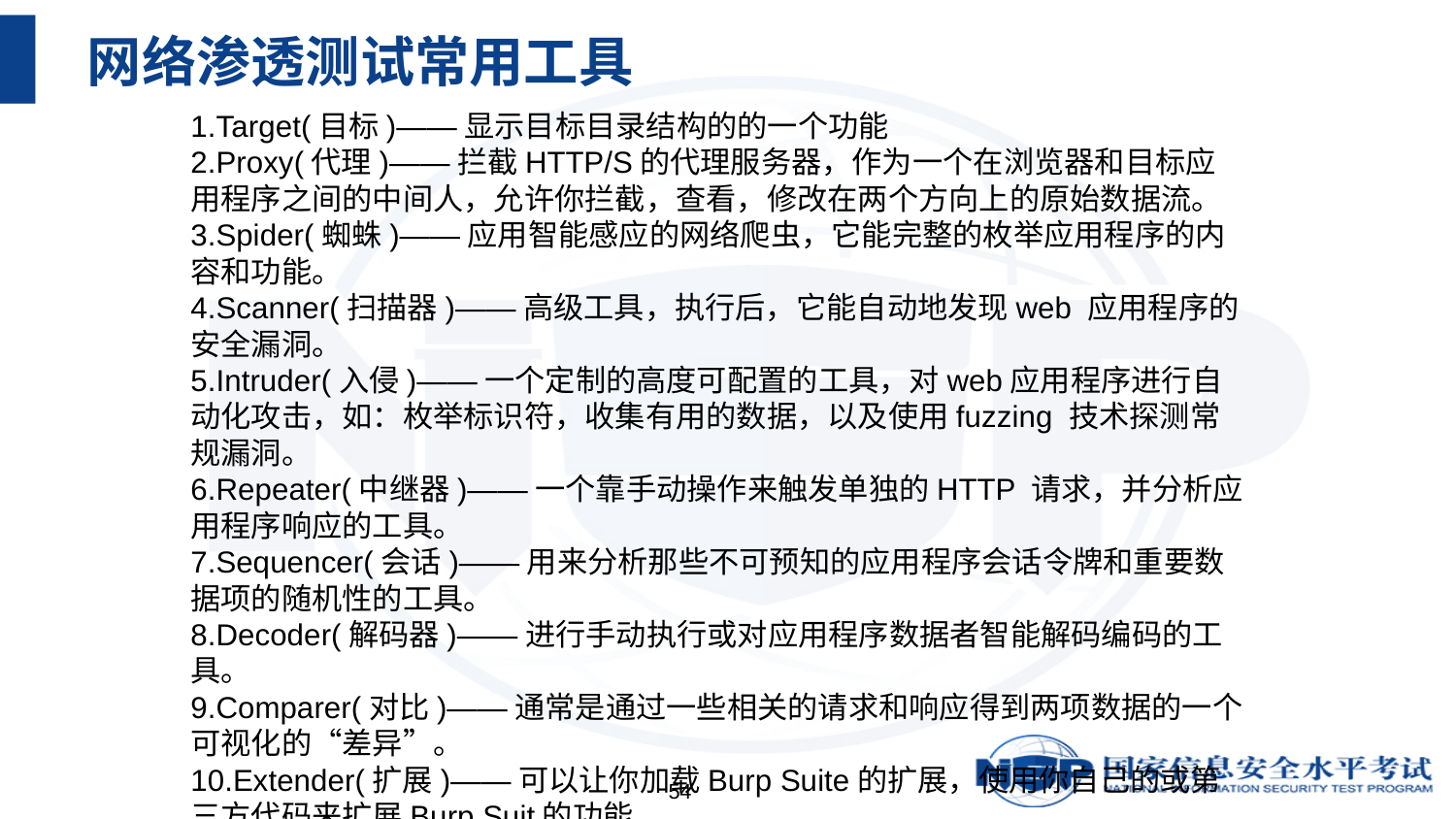

# 网络渗透测试常用工具
1.Target(目标)——显示目标目录结构的的一个功能
2.Proxy(代理)——拦截HTTP/S的代理服务器，作为一个在浏览器和目标应用程序之间的中间人，允许你拦截，查看，修改在两个方向上的原始数据流。
3.Spider(蜘蛛)——应用智能感应的网络爬虫，它能完整的枚举应用程序的内容和功能。
4.Scanner(扫描器)——高级工具，执行后，它能自动地发现web 应用程序的安全漏洞。
5.Intruder(入侵)——一个定制的高度可配置的工具，对web应用程序进行自动化攻击，如：枚举标识符，收集有用的数据，以及使用fuzzing 技术探测常规漏洞。
6.Repeater(中继器)——一个靠手动操作来触发单独的HTTP 请求，并分析应用程序响应的工具。
7.Sequencer(会话)——用来分析那些不可预知的应用程序会话令牌和重要数据项的随机性的工具。
8.Decoder(解码器)——进行手动执行或对应用程序数据者智能解码编码的工具。
9.Comparer(对比)——通常是通过一些相关的请求和响应得到两项数据的一个可视化的“差异”。
10.Extender(扩展)——可以让你加载Burp Suite的扩展，使用你自己的或第三方代码来扩展Burp Suit的功能。
11.Options(设置)——对Burp Suite的一些设置